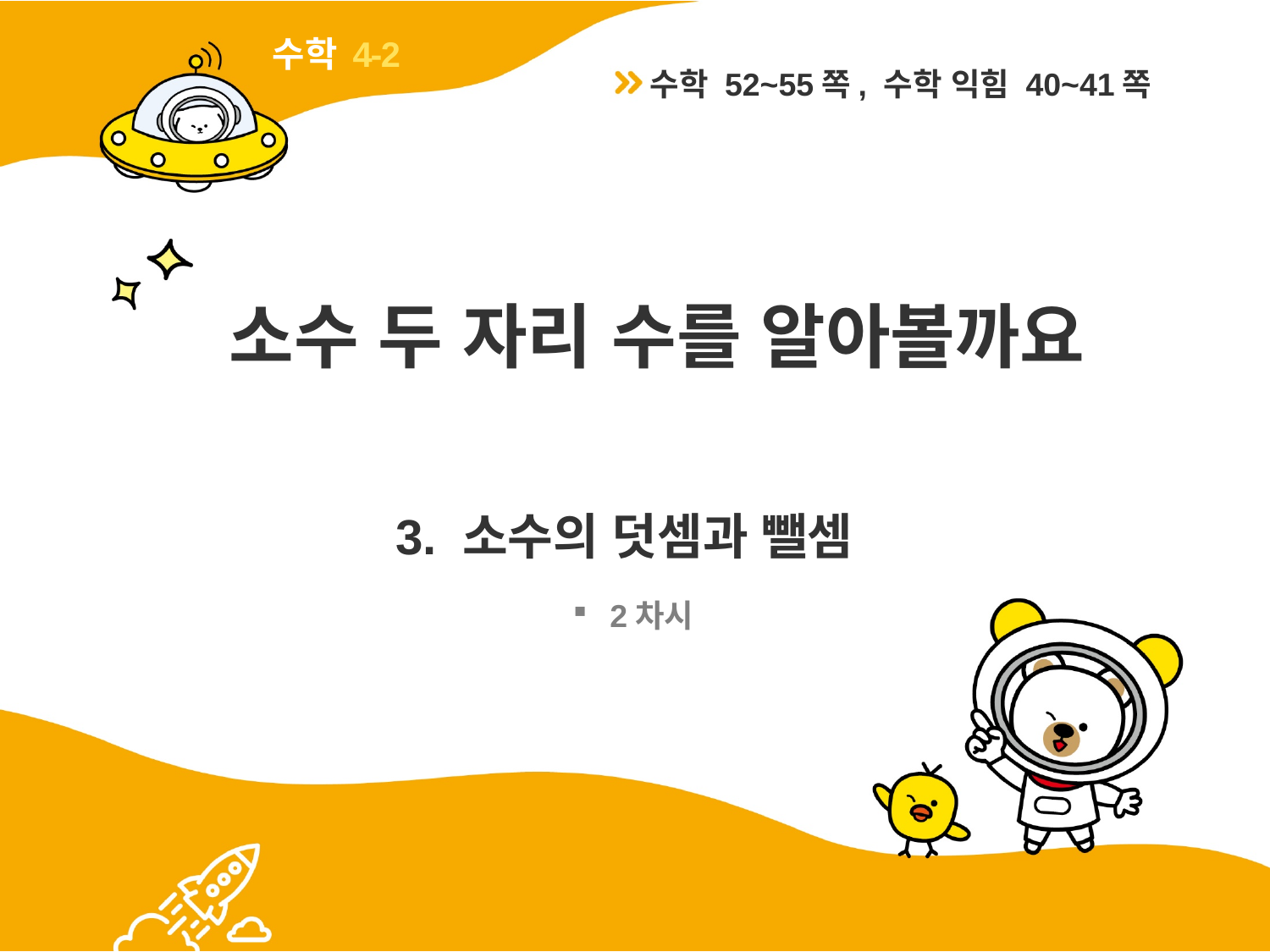

4-2
수학 52~55쪽, 수학 익힘 40~41쪽
# 소수 두 자리 수를 알아볼까요
3. 소수의 덧셈과 뺄셈
2차시